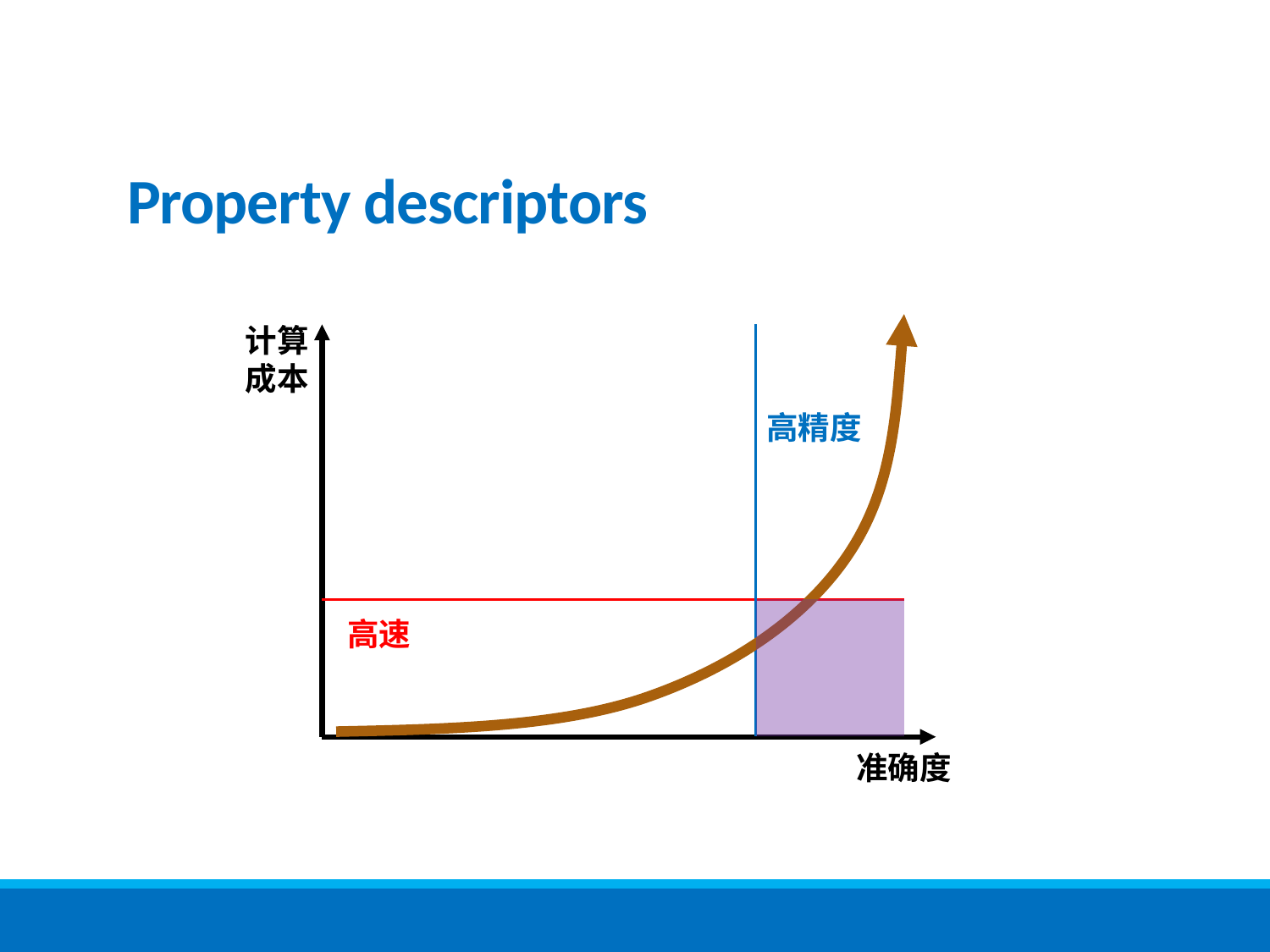

# Property descriptors

计算
成本

高精度

高速
准确度